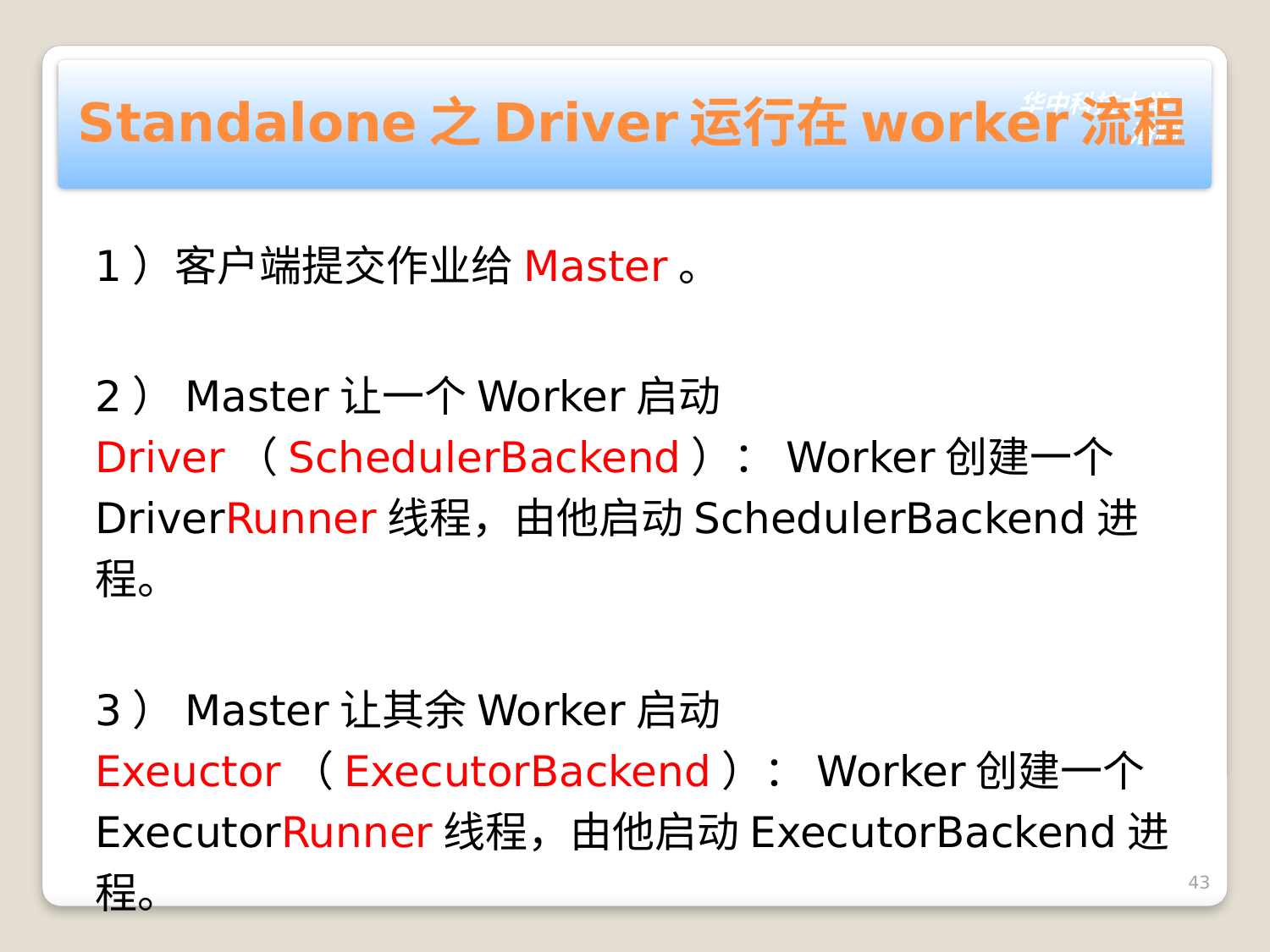

# Standalone之Driver运行在worker流程
1）客户端提交作业给Master。

2）Master让一个Worker启动Driver（SchedulerBackend）：Worker创建一个DriverRunner线程，由他启动SchedulerBackend进程。

3）Master让其余Worker启动Exeuctor（ExecutorBackend）：Worker创建一个ExecutorRunner线程，由他启动ExecutorBackend进程。
43